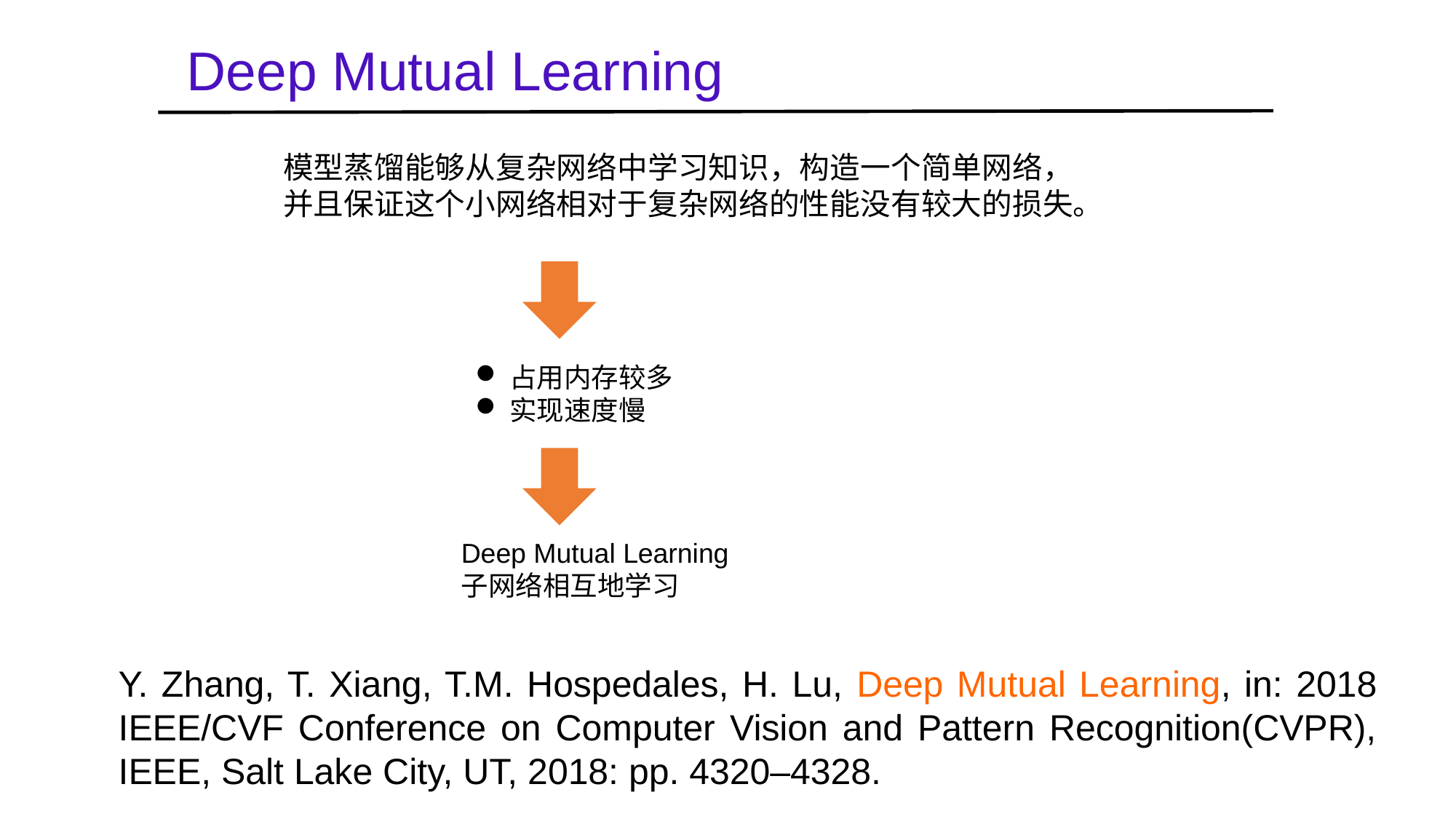

Deep Mutual Learning
模型蒸馏能够从复杂网络中学习知识，构造一个简单网络，并且保证这个小网络相对于复杂网络的性能没有较大的损失。

占用内存较多
实现速度慢

Deep Mutual Learning
子网络相互地学习
Y. Zhang, T. Xiang, T.M. Hospedales, H. Lu, Deep Mutual Learning, in: 2018 IEEE/CVF Conference on Computer Vision and Pattern Recognition(CVPR), IEEE, Salt Lake City, UT, 2018: pp. 4320–4328.